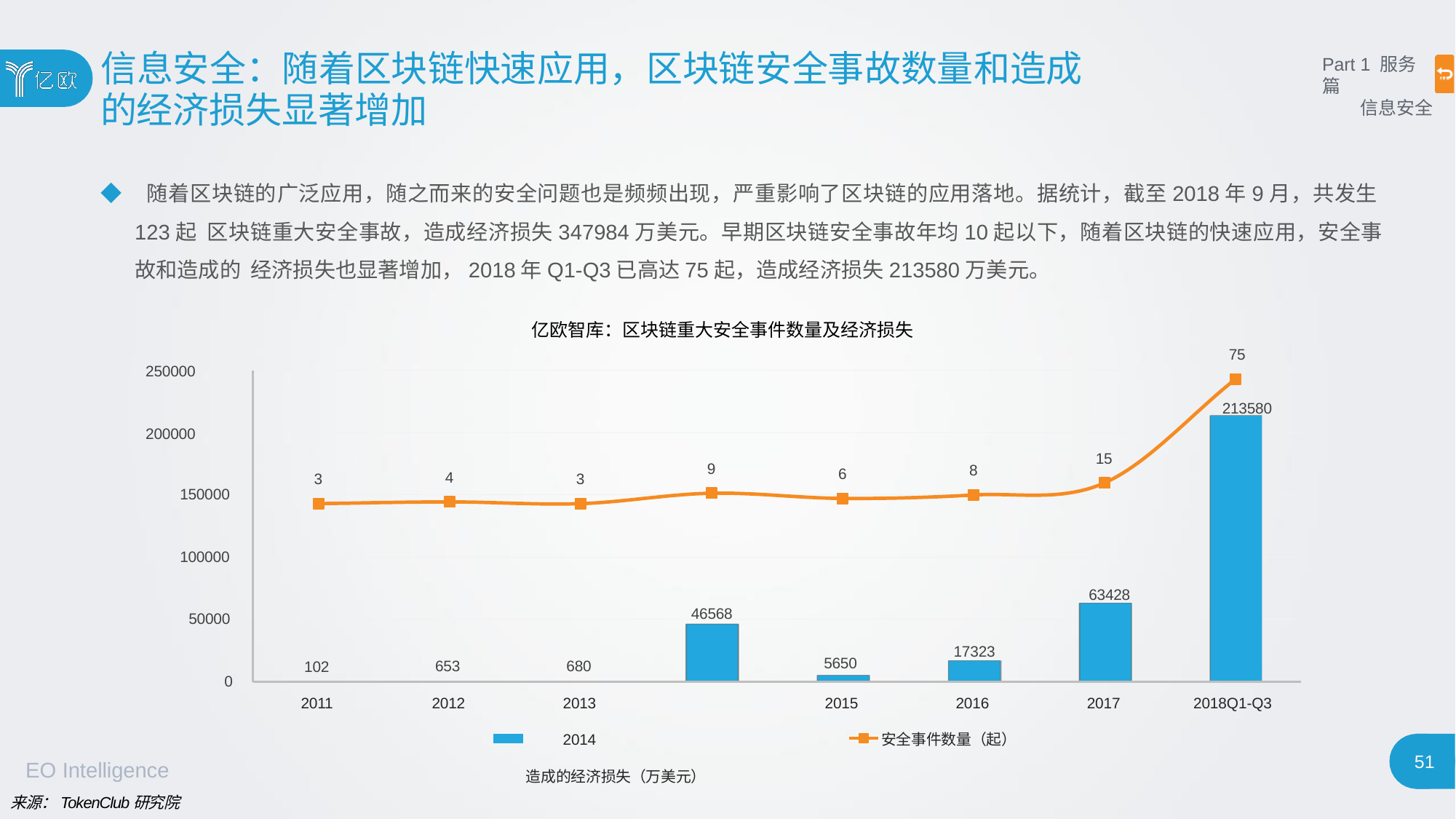

# 信息安全：随着区块链快速应用，区块链安全事故数量和造成
的经济损失显著增加
Part 1 服务篇
信息安全

◆ 随着区块链的广泛应用，随之而来的安全问题也是频频出现，严重影响了区块链的应用落地。据统计，截至2018年9月，共发生123起  区块链重大安全事故，造成经济损失347984万美元。早期区块链安全事故年均10起以下，随着区块链的快速应用，安全事故和造成的  经济损失也显著增加，2018年Q1-Q3已高达75起，造成经济损失213580万美元。

亿欧智库：区块链重大安全事件数量及经济损失
75
250000

213580
200000

15
9
8
6
4
3
3

150000

100000

63428

46568
50000

17323
5650
680
653
102
0

2011
2012
2013	2014

造成的经济损失（万美元）
2015
2016
2017
2018Q1-Q3
安全事件数量（起）

51
EO Intelligence
来源：TokenClub研究院